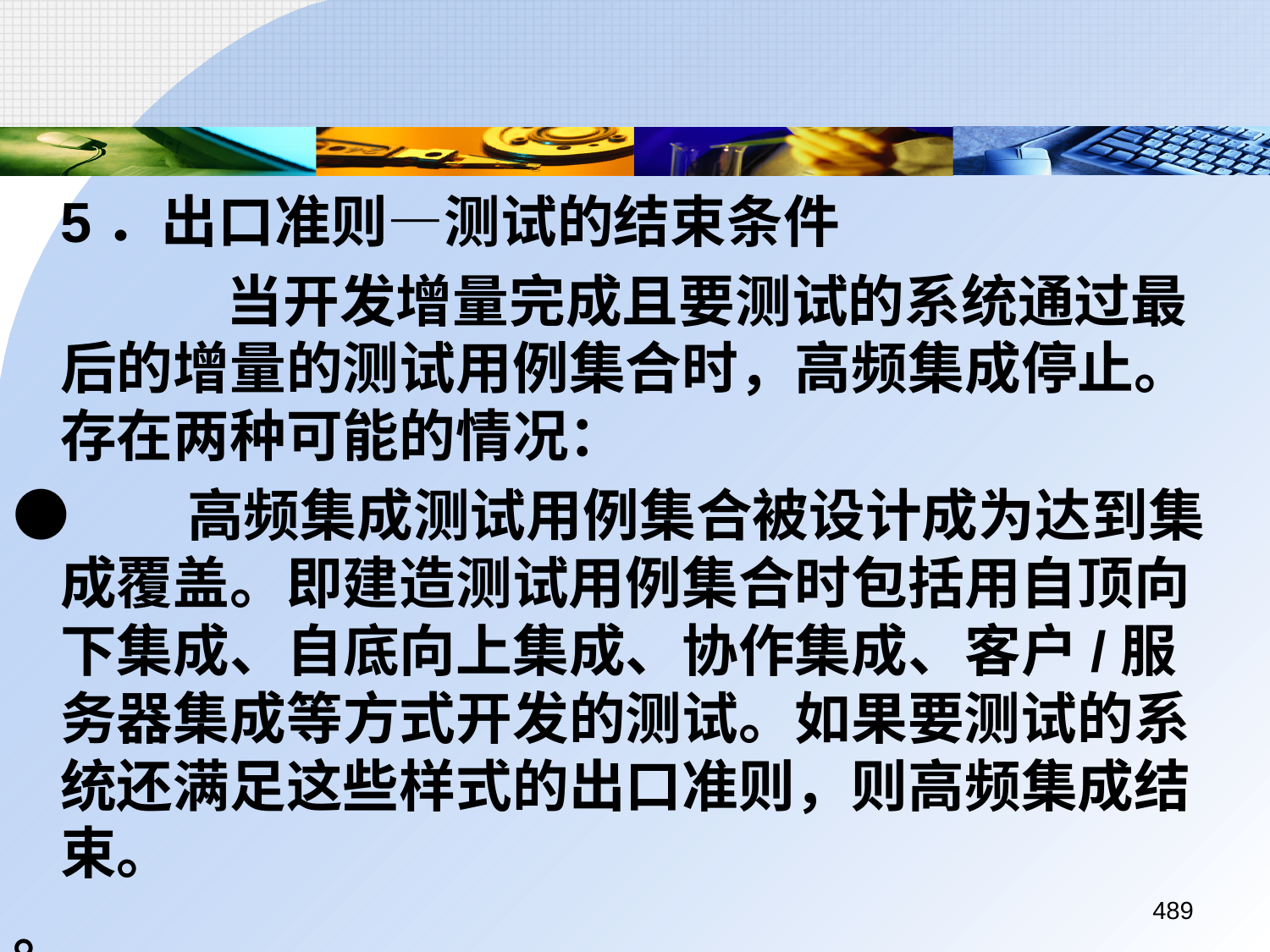

5．出口准则—测试的结束条件
		  当开发增量完成且要测试的系统通过最后的增量的测试用例集合时，高频集成停止。存在两种可能的情况：
●	高频集成测试用例集合被设计成为达到集成覆盖。即建造测试用例集合时包括用自顶向下集成、自底向上集成、协作集成、客户/服务器集成等方式开发的测试。如果要测试的系统还满足这些样式的出口准则，则高频集成结束。
。

489